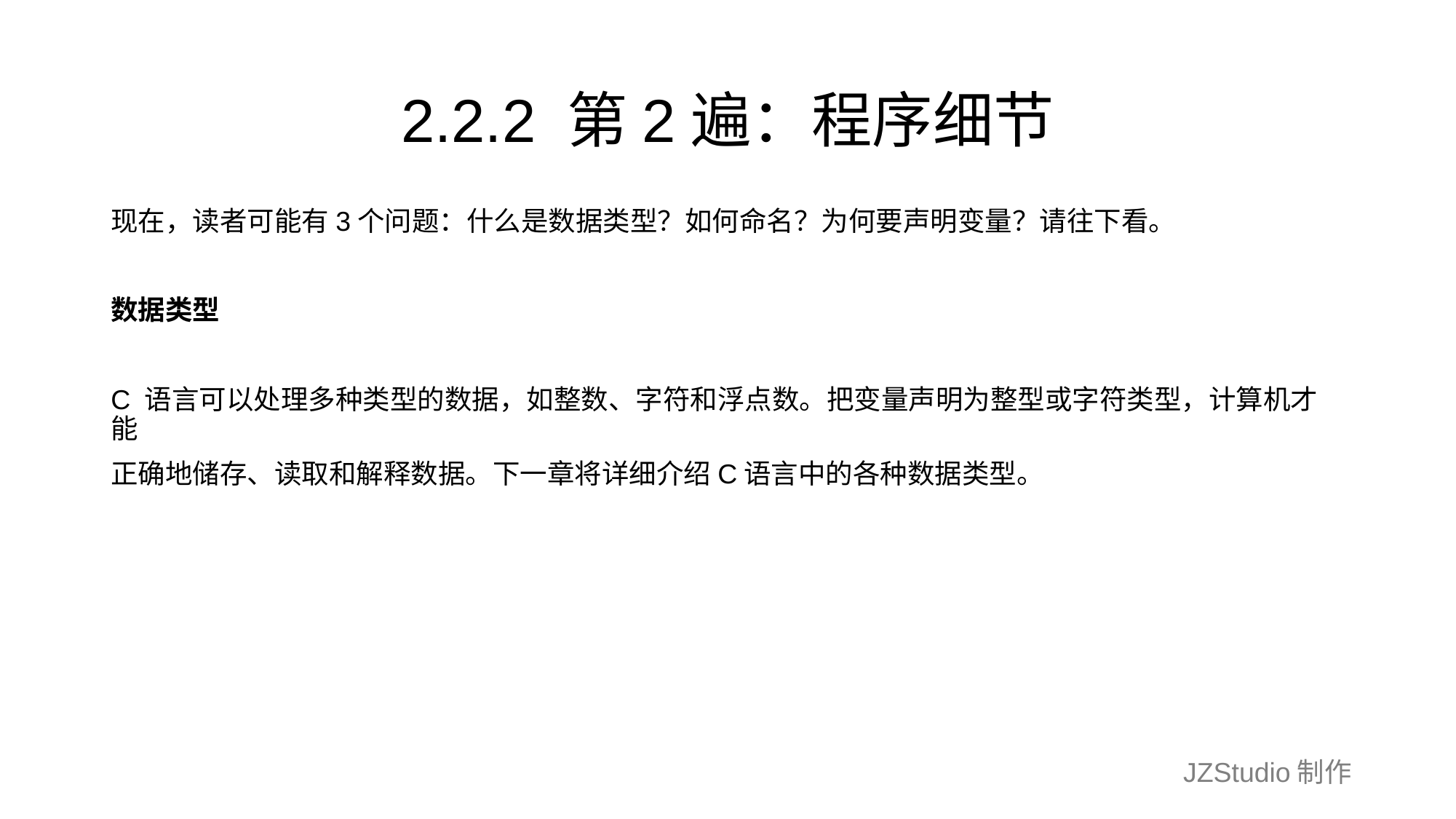

# 2.2.2 第2遍：程序细节
现在，读者可能有3个问题：什么是数据类型？如何命名？为何要声明变量？请往下看。

数据类型

C 语言可以处理多种类型的数据，如整数、字符和浮点数。把变量声明为整型或字符类型，计算机才能
正确地储存、读取和解释数据。下一章将详细介绍C语言中的各种数据类型。